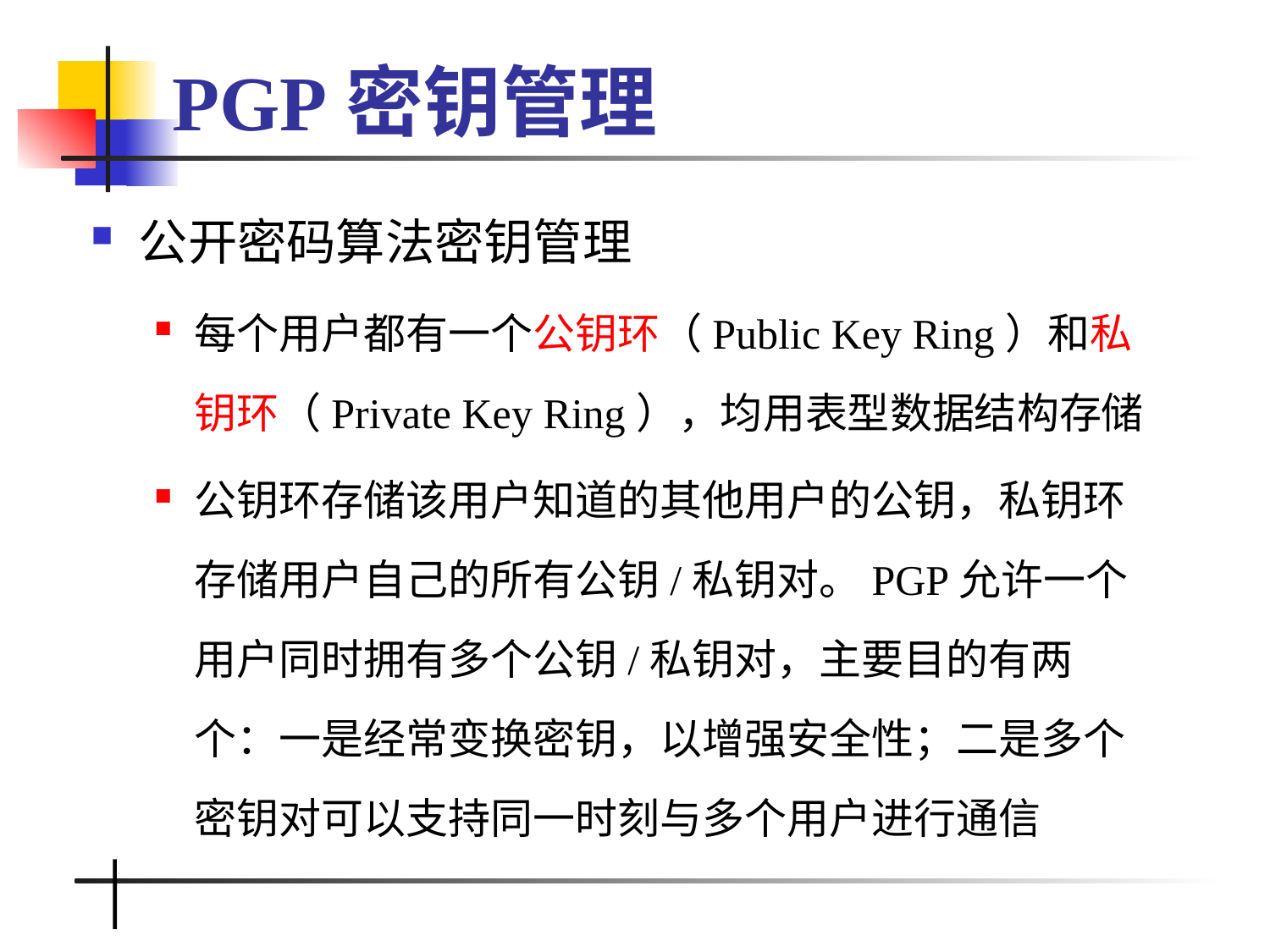

# PGP密钥管理
公开密码算法密钥管理
每个用户都有一个公钥环（Public Key Ring）和私钥环（Private Key Ring），均用表型数据结构存储
公钥环存储该用户知道的其他用户的公钥，私钥环存储用户自己的所有公钥/私钥对。PGP允许一个用户同时拥有多个公钥/私钥对，主要目的有两个：一是经常变换密钥，以增强安全性；二是多个密钥对可以支持同一时刻与多个用户进行通信